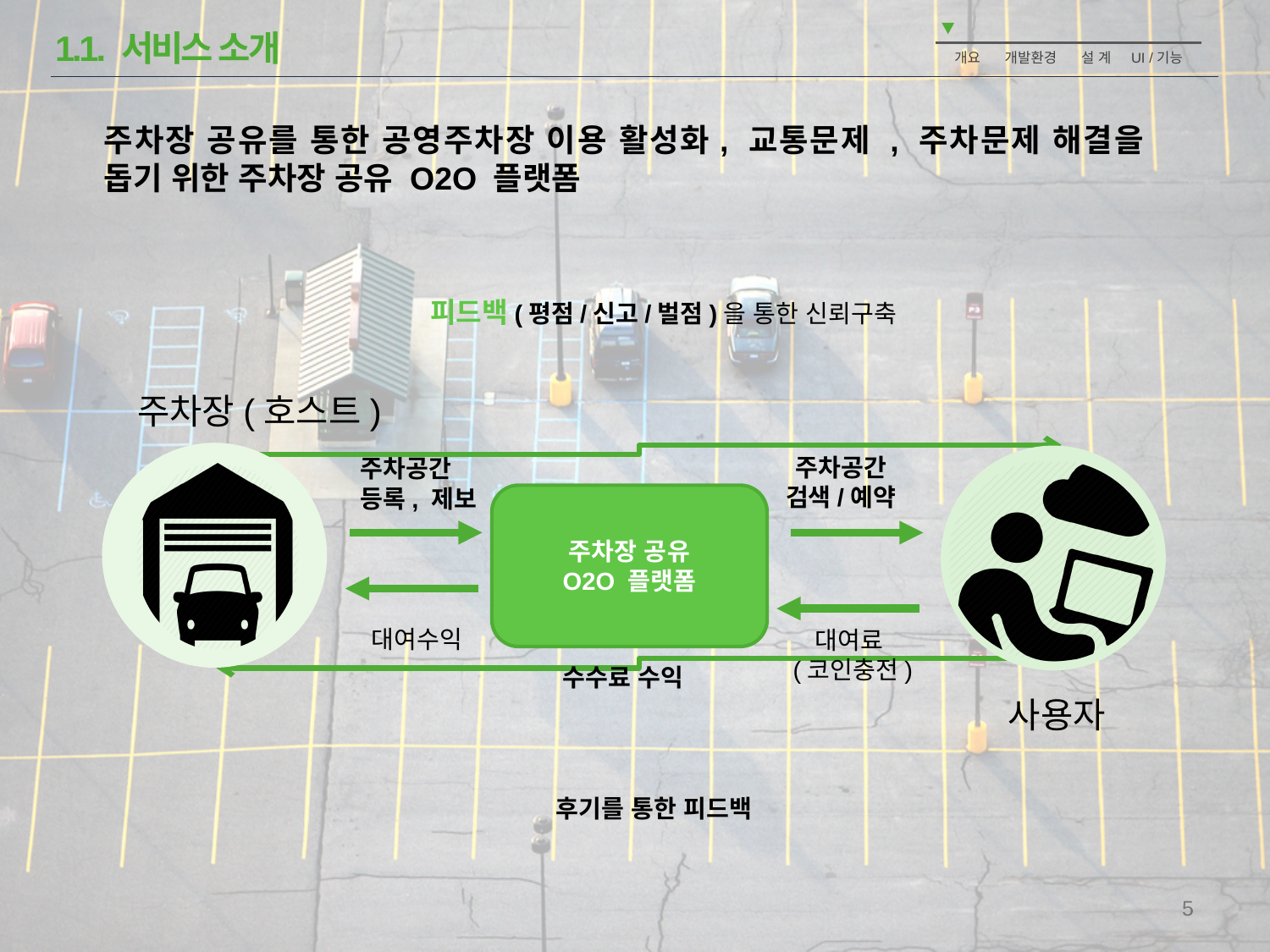

# 1.1. 서비스 소개

개요      개발환경      설 계    UI /기능
주차장 공유를 통한 공영주차장 이용 활성화, 교통문제 , 주차문제 해결을 돕기 위한 주차장 공유 O2O 플랫폼
피드백(평점/신고/벌점)을 통한 신뢰구축
주차공간
검색/예약
주차공간
등록, 제보
주차장 공유
O2O 플랫폼
대여수익
대여료
(코인충전)

수수료 수익
후기를 통한 피드백

사용자
주차장(호스트)
5